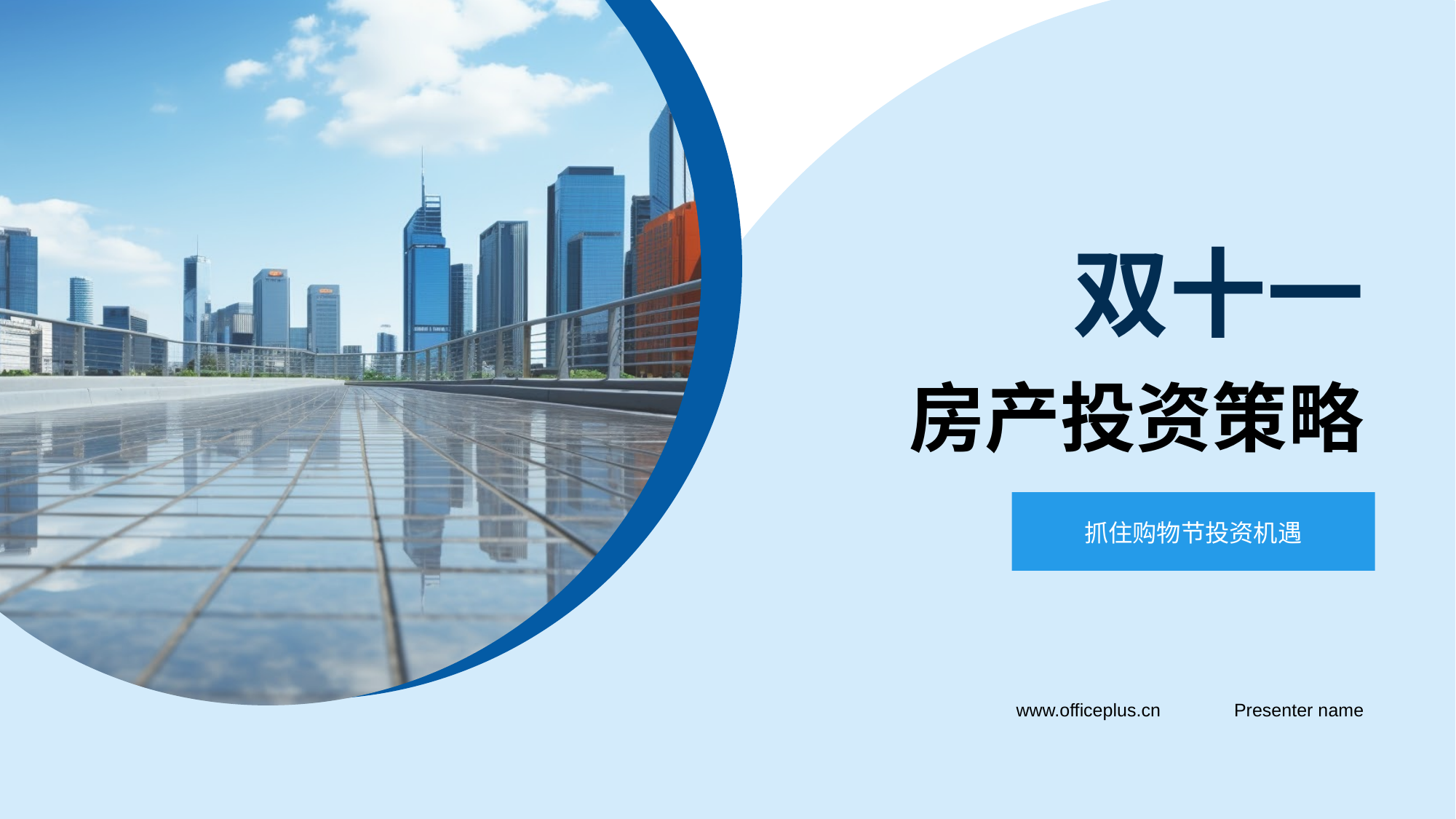

# 双十一 房产投资策略
抓住购物节投资机遇
Presenter name
www.officeplus.cn